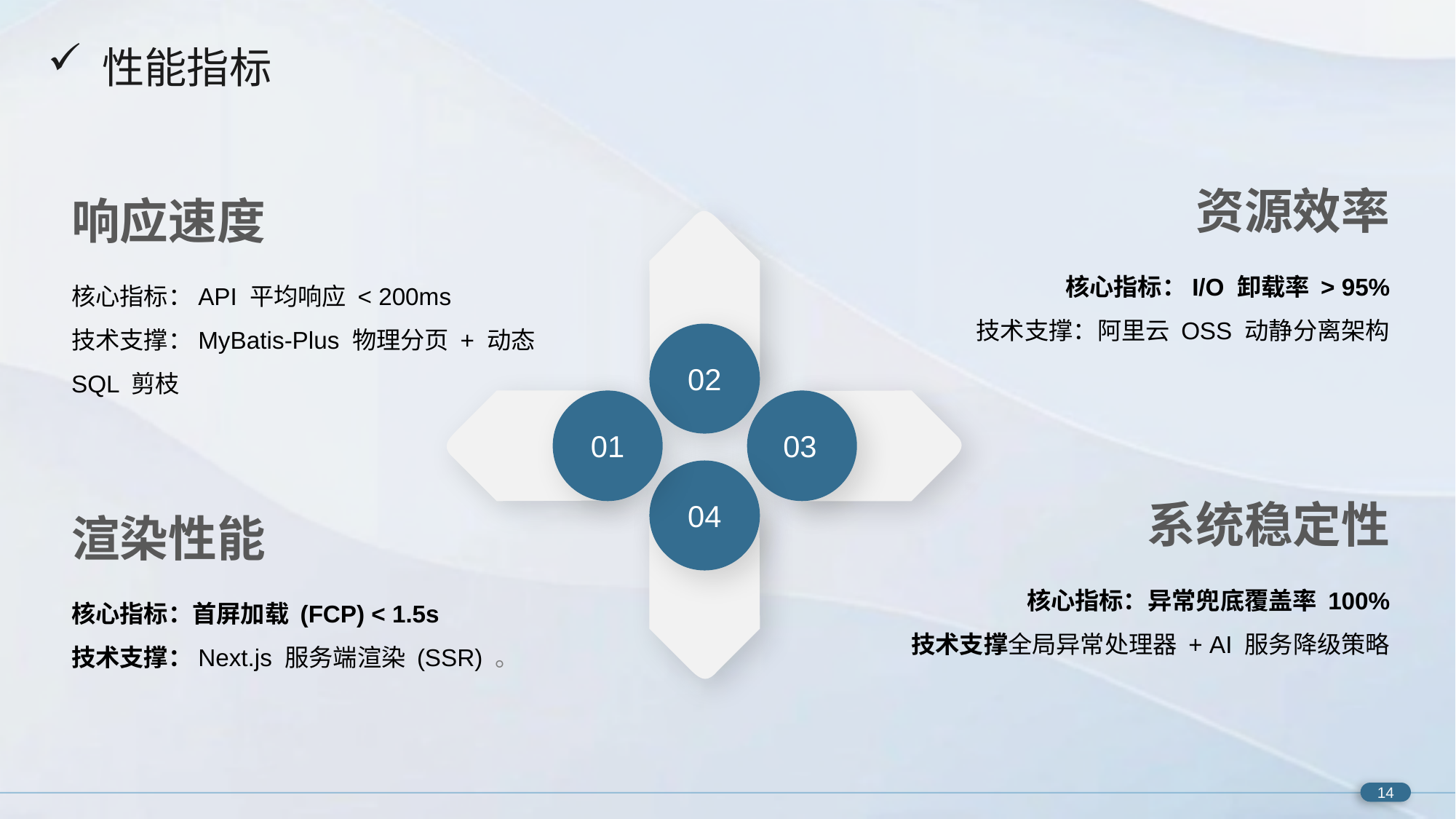

性能指标
资源效率
响应速度

核心指标：I/O 卸载率 > 95%
技术支撑：阿里云 OSS 动静分离架构
核心指标：API 平均响应 < 200ms
技术支撑：MyBatis-Plus 物理分页 + 动态
SQL 剪枝

02

01
03

系统稳定性
04
渲染性能

核心指标：异常兜底覆盖率 100%
技术支撑全局异常处理器 + AI 服务降级策略
核心指标：首屏加载 (FCP) < 1.5s
技术支撑：Next.js 服务端渲染 (SSR) 。